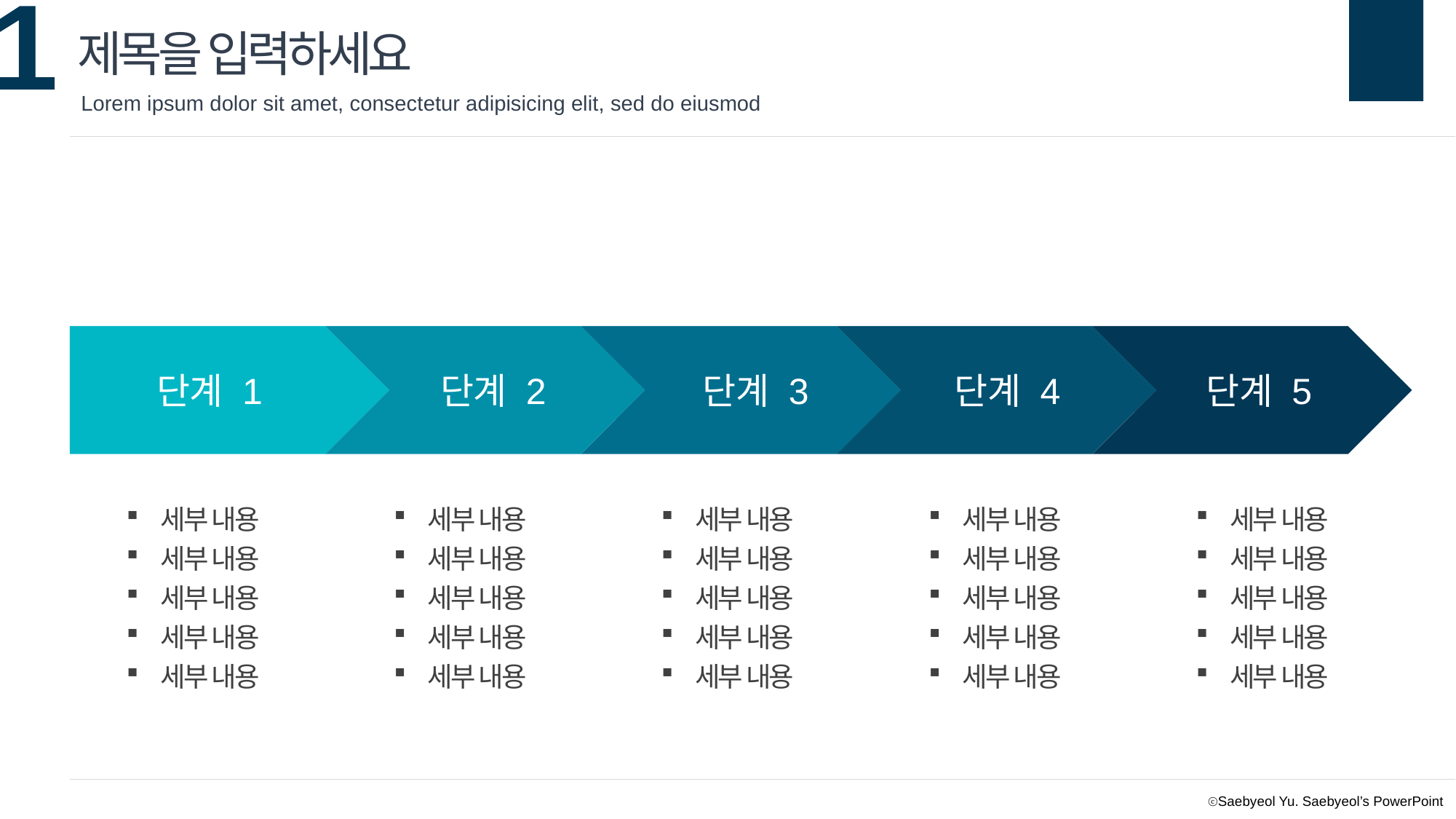

제목을 입력하세요
Lorem ipsum dolor sit amet, consectetur adipisicing elit, sed do eiusmod

단계 1
단계 2
단계 3
단계 4
단계 5
세부 내용
세부 내용
세부 내용
세부 내용
세부 내용
세부 내용
세부 내용
세부 내용
세부 내용
세부 내용
세부 내용
세부 내용
세부 내용
세부 내용
세부 내용
세부 내용
세부 내용
세부 내용
세부 내용
세부 내용
세부 내용
세부 내용
세부 내용
세부 내용
세부 내용